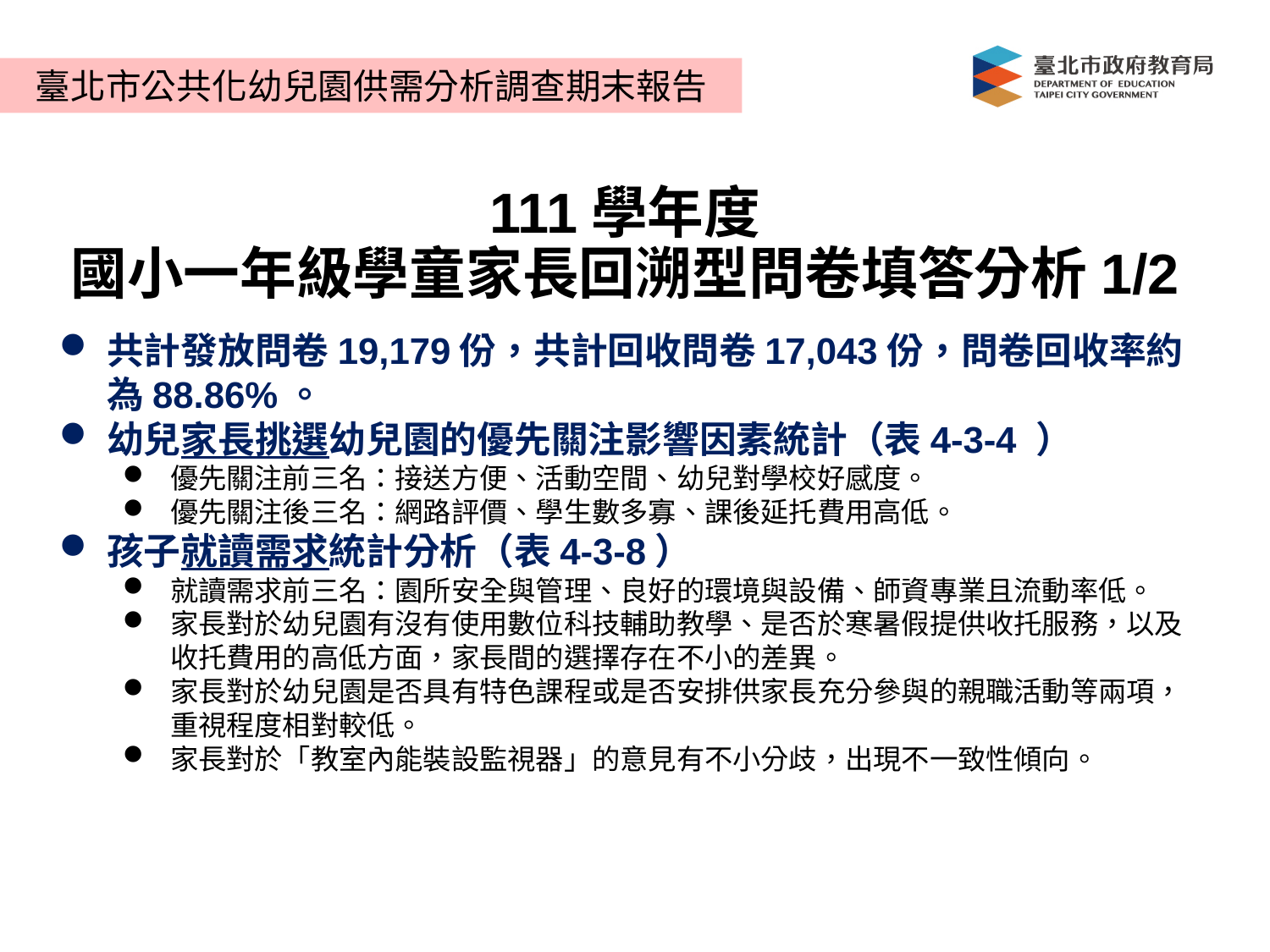

臺北市公共化幼兒園供需分析調查期末報告
111學年度
國小一年級學童家長回溯型問卷填答分析1/2
共計發放問卷19,179份，共計回收問卷17,043份，問卷回收率約為88.86%。
幼兒家長挑選幼兒園的優先關注影響因素統計（表4-3-4 ）
優先關注前三名：接送方便、活動空間、幼兒對學校好感度。
優先關注後三名：網路評價、學生數多寡、課後延托費用高低。
孩子就讀需求統計分析（表4-3-8）
就讀需求前三名：園所安全與管理、良好的環境與設備、師資專業且流動率低。
家長對於幼兒園有沒有使用數位科技輔助教學、是否於寒暑假提供收托服務，以及收托費用的高低方面，家長間的選擇存在不小的差異。
家長對於幼兒園是否具有特色課程或是否安排供家長充分參與的親職活動等兩項，重視程度相對較低。
家長對於「教室內能裝設監視器」的意見有不小分歧，出現不一致性傾向。